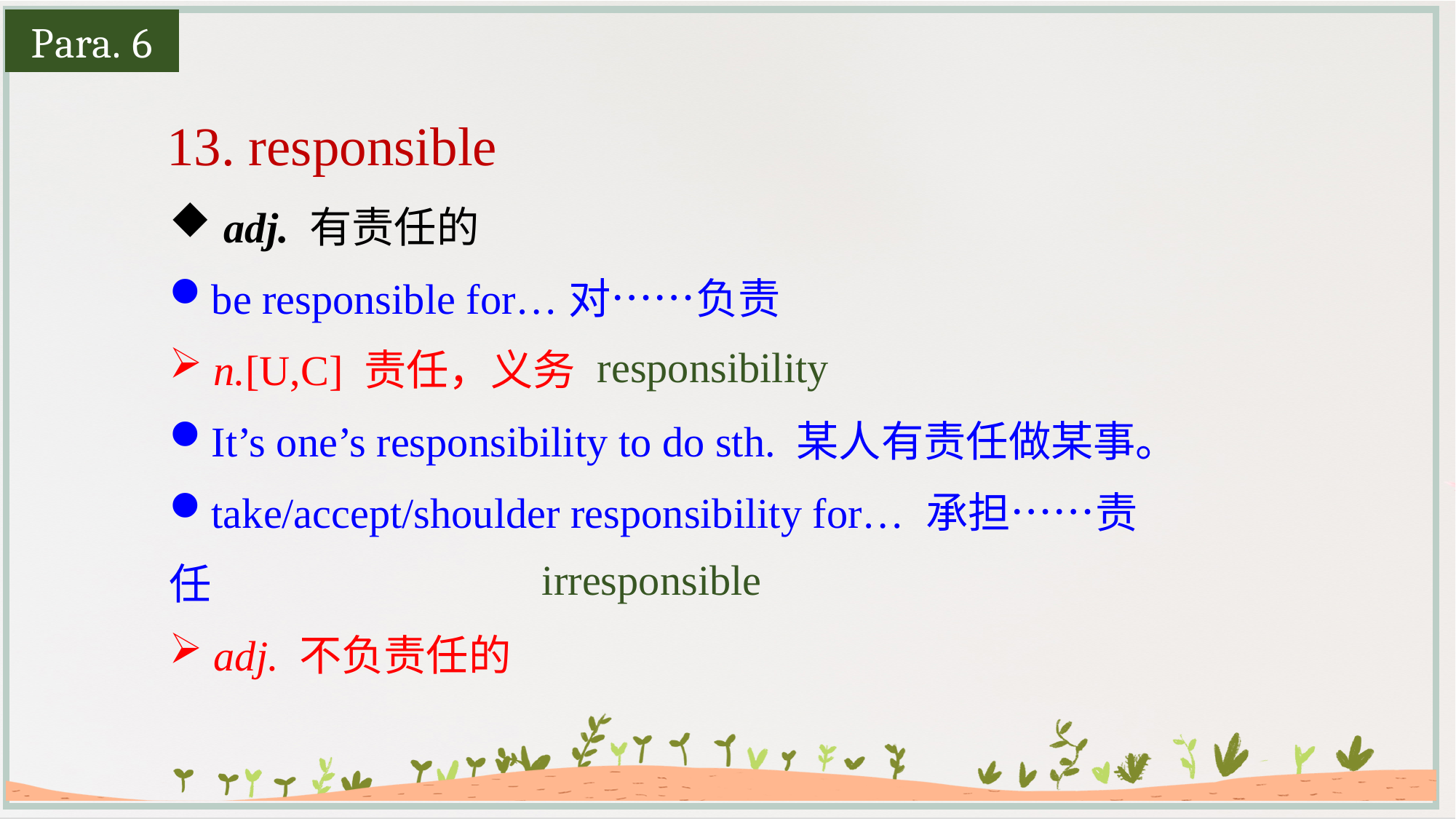

Para. 6
 13. responsible
adj. 有责任的
be responsible for…对……负责
 n.[U,C] 责任，义务
It’s one’s responsibility to do sth. 某人有责任做某事。
take/accept/shoulder responsibility for… 承担……责任
 adj. 不负责任的
responsibility
irresponsible